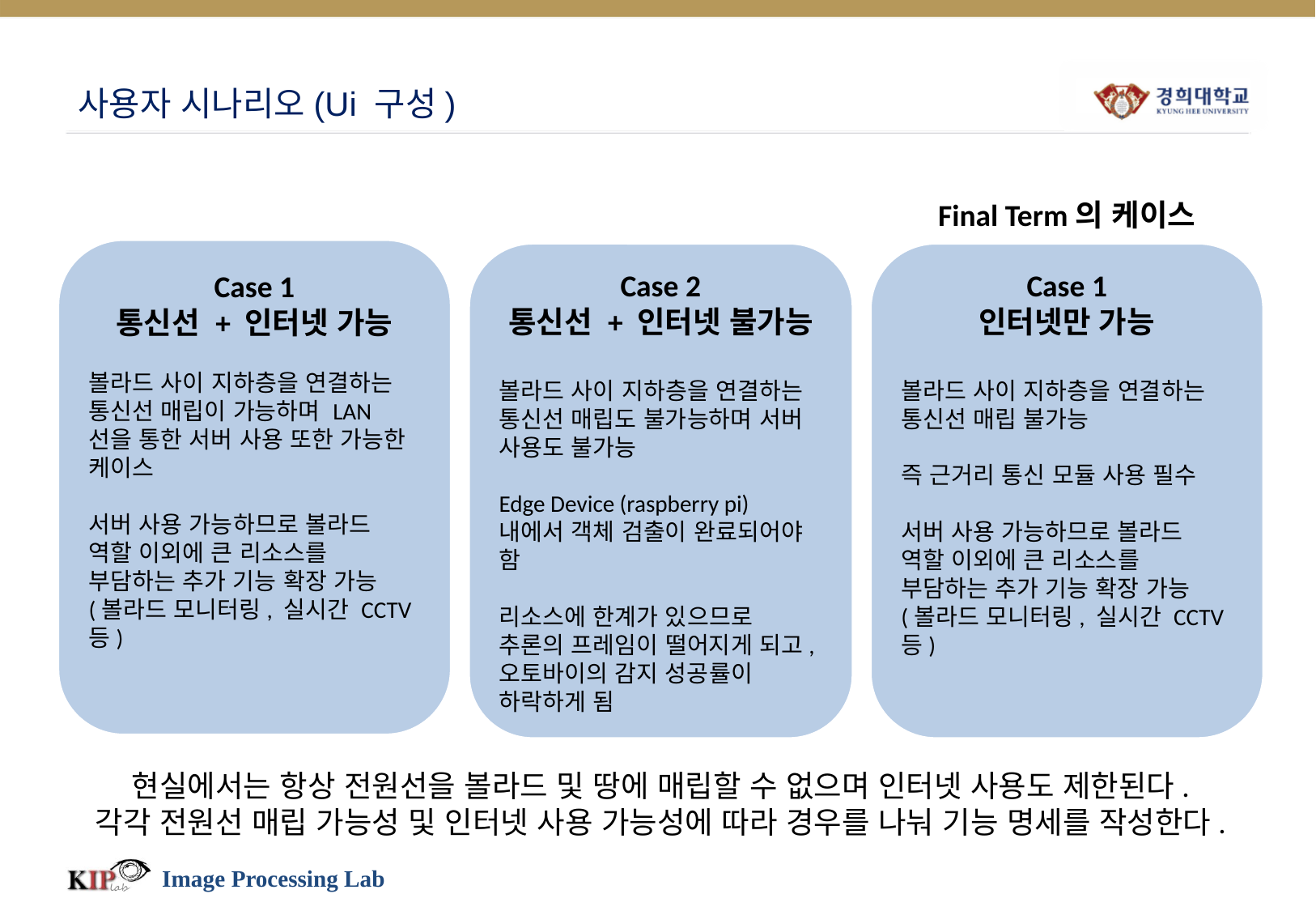

# 사용자 시나리오(Ui 구성)
Final Term의 케이스
Case 1
통신선 + 인터넷 가능

볼라드 사이 지하층을 연결하는 통신선 매립이 가능하며 LAN 선을 통한 서버 사용 또한 가능한 케이스

서버 사용 가능하므로 볼라드 역할 이외에 큰 리소스를 부담하는 추가 기능 확장 가능 (볼라드 모니터링, 실시간 CCTV 등)

Case 2
통신선 + 인터넷 불가능

볼라드 사이 지하층을 연결하는 통신선 매립도 불가능하며 서버 사용도 불가능

Edge Device (raspberry pi) 내에서 객체 검출이 완료되어야 함

리소스에 한계가 있으므로 추론의 프레임이 떨어지게 되고, 오토바이의 감지 성공률이 하락하게 됨
Case 1
인터넷만 가능

볼라드 사이 지하층을 연결하는 통신선 매립 불가능

즉 근거리 통신 모듈 사용 필수

서버 사용 가능하므로 볼라드 역할 이외에 큰 리소스를 부담하는 추가 기능 확장 가능 (볼라드 모니터링, 실시간 CCTV 등)

현실에서는 항상 전원선을 볼라드 및 땅에 매립할 수 없으며 인터넷 사용도 제한된다.
각각 전원선 매립 가능성 및 인터넷 사용 가능성에 따라 경우를 나눠 기능 명세를 작성한다.

Image Processing Lab